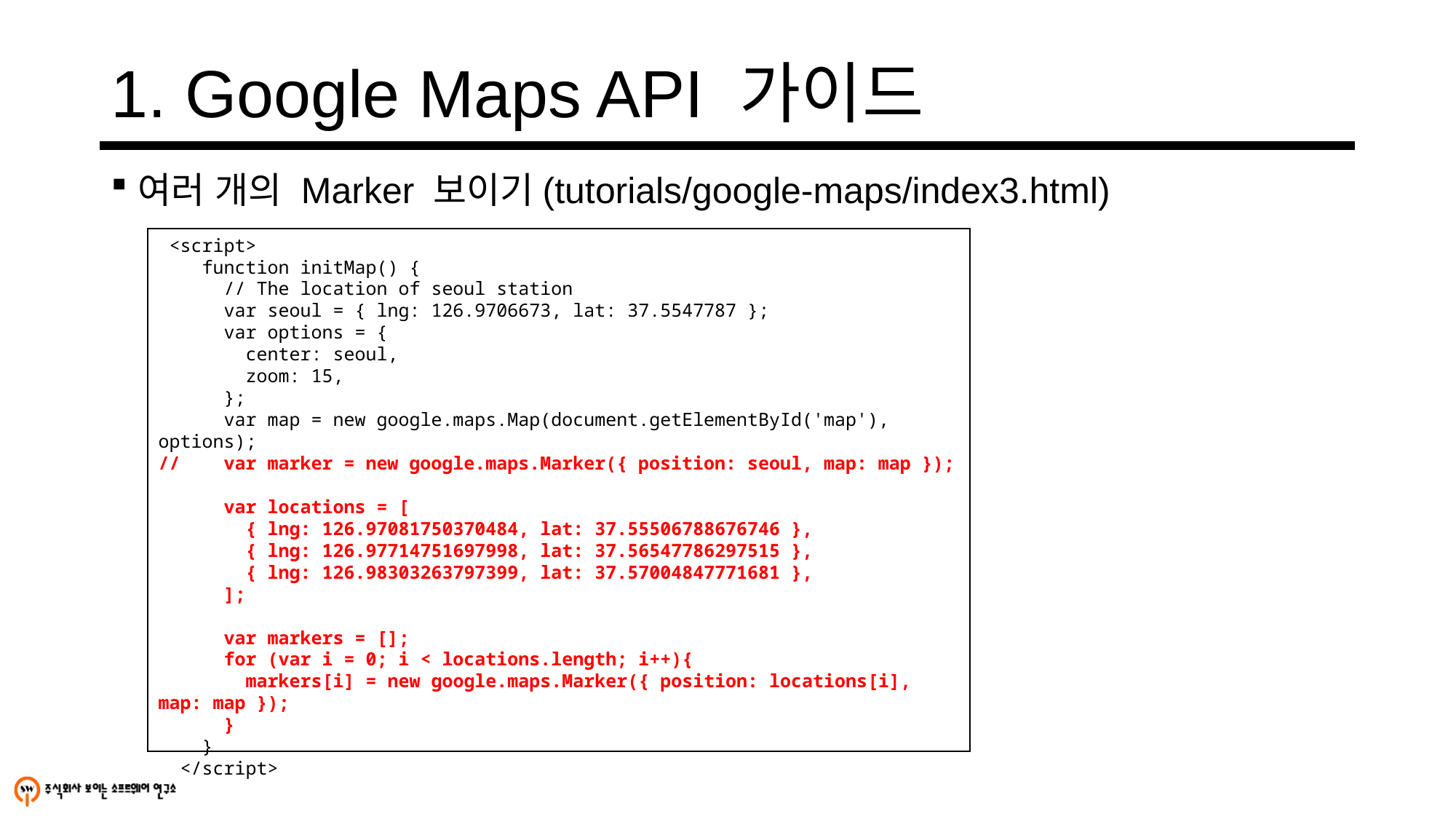

# 1. Google Maps API 가이드
여러 개의 Marker 보이기(tutorials/google-maps/index3.html)
 <script>
    function initMap() {
      // The location of seoul station
      var seoul = { lng: 126.9706673, lat: 37.5547787 };
      var options = {
        center: seoul,
        zoom: 15,
      };
      var map = new google.maps.Map(document.getElementById('map'), options);
//    var marker = new google.maps.Marker({ position: seoul, map: map });

      var locations = [
        { lng: 126.97081750370484, lat: 37.55506788676746 },
        { lng: 126.97714751697998, lat: 37.56547786297515 },
        { lng: 126.98303263797399, lat: 37.57004847771681 },
      ];

      var markers = [];
      for (var i = 0; i < locations.length; i++){
        markers[i] = new google.maps.Marker({ position: locations[i], map: map });
      }
    }
  </script>